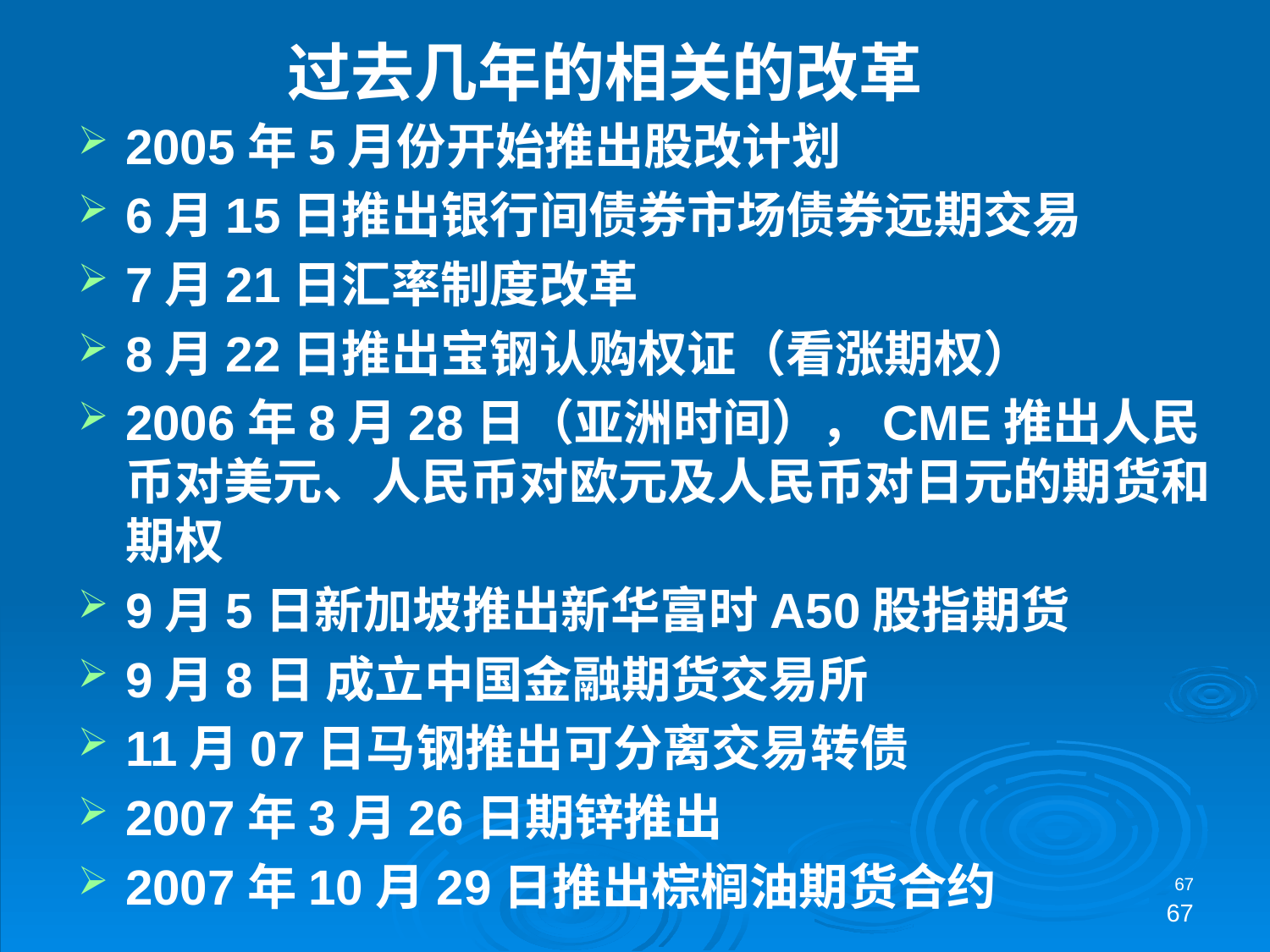

过去几年的相关的改革
2005年5月份开始推出股改计划
6月15日推出银行间债券市场债券远期交易
7月21日汇率制度改革
8月22日推出宝钢认购权证（看涨期权）
2006年8月28日（亚洲时间），CME推出人民币对美元、人民币对欧元及人民币对日元的期货和期权
9月5日新加坡推出新华富时A50股指期货
9月8日 成立中国金融期货交易所
11月07日马钢推出可分离交易转债
2007年3月26日期锌推出
2007年10月29日推出棕榈油期货合约

67
67